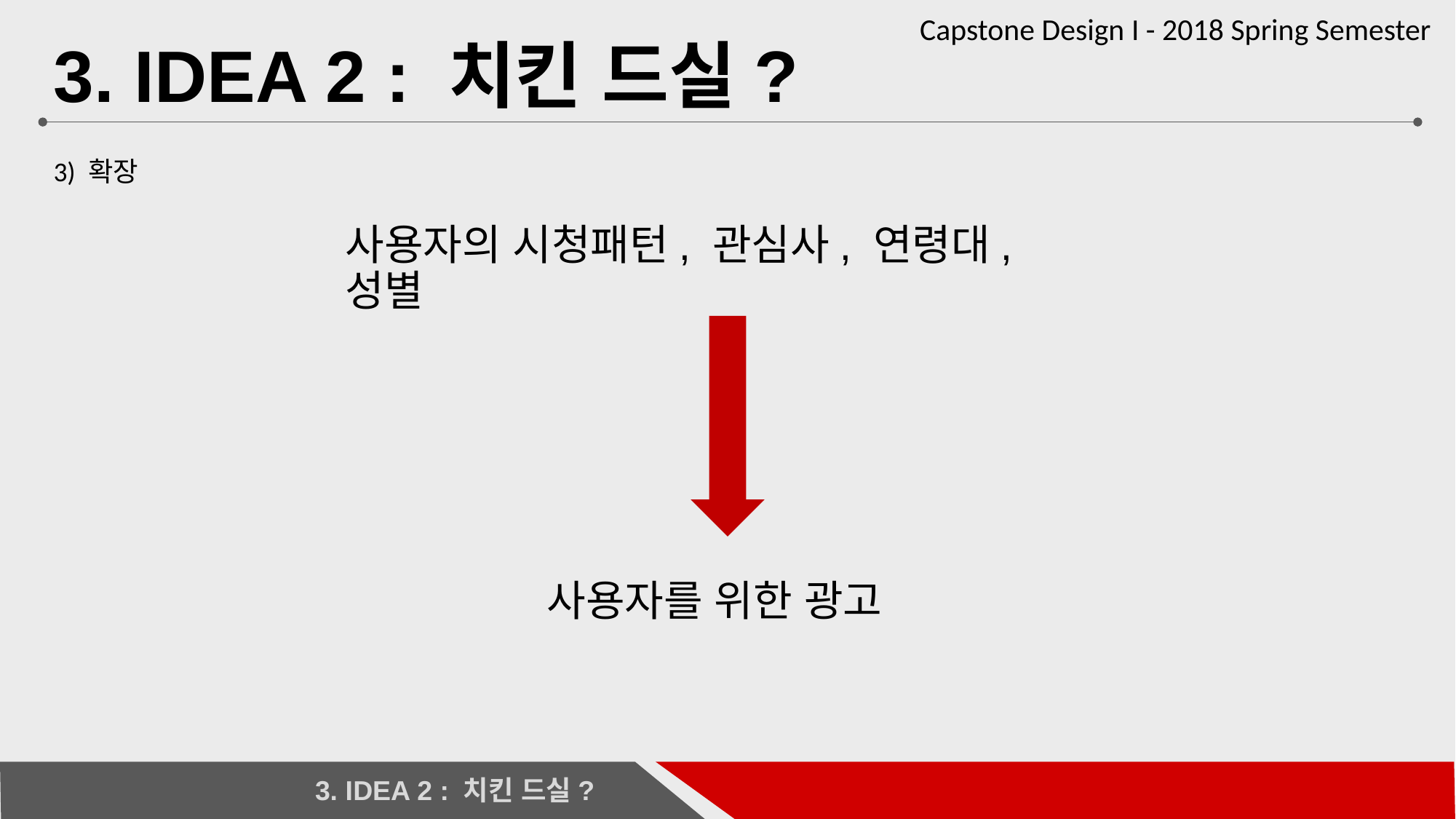

3. IDEA 2 : 치킨 드실?
3) 확장
사용자의 시청패턴, 관심사, 연령대, 성별

사용자를 위한 광고
3. IDEA 2 : 치킨 드실?